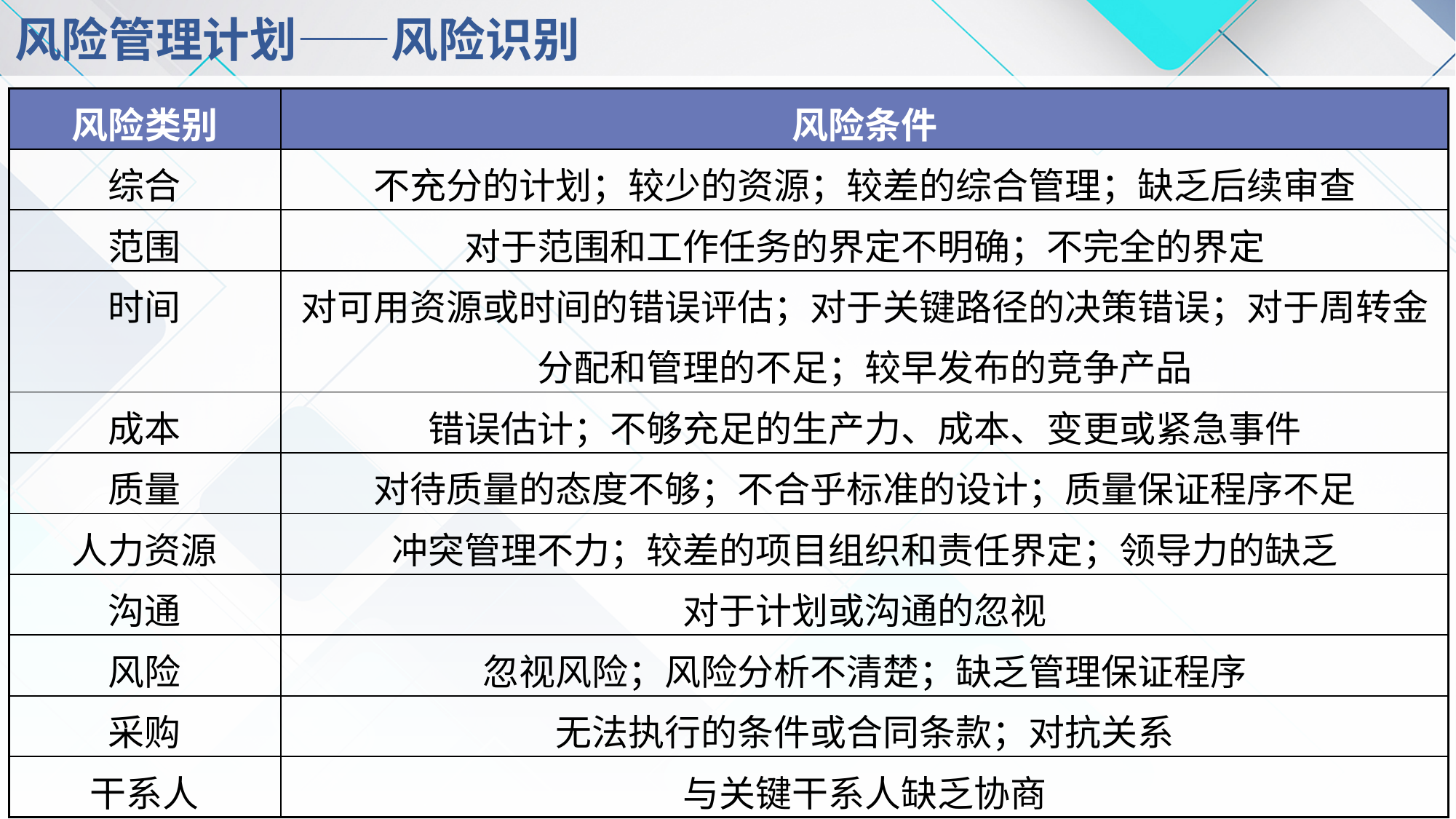

# 风险管理计划——风险识别
| 风险类别 | 风险条件 |
| --- | --- |
| 综合 | 不充分的计划；较少的资源；较差的综合管理；缺乏后续审查 |
| 范围 | 对于范围和工作任务的界定不明确；不完全的界定 |
| 时间 | 对可用资源或时间的错误评估；对于关键路径的决策错误；对于周转金分配和管理的不足；较早发布的竞争产品 |
| 成本 | 错误估计；不够充足的生产力、成本、变更或紧急事件 |
| 质量 | 对待质量的态度不够；不合乎标准的设计；质量保证程序不足 |
| 人力资源 | 冲突管理不力；较差的项目组织和责任界定；领导力的缺乏 |
| 沟通 | 对于计划或沟通的忽视 |
| 风险 | 忽视风险；风险分析不清楚；缺乏管理保证程序 |
| 采购 | 无法执行的条件或合同条款；对抗关系 |
| 干系人 | 与关键干系人缺乏协商 |